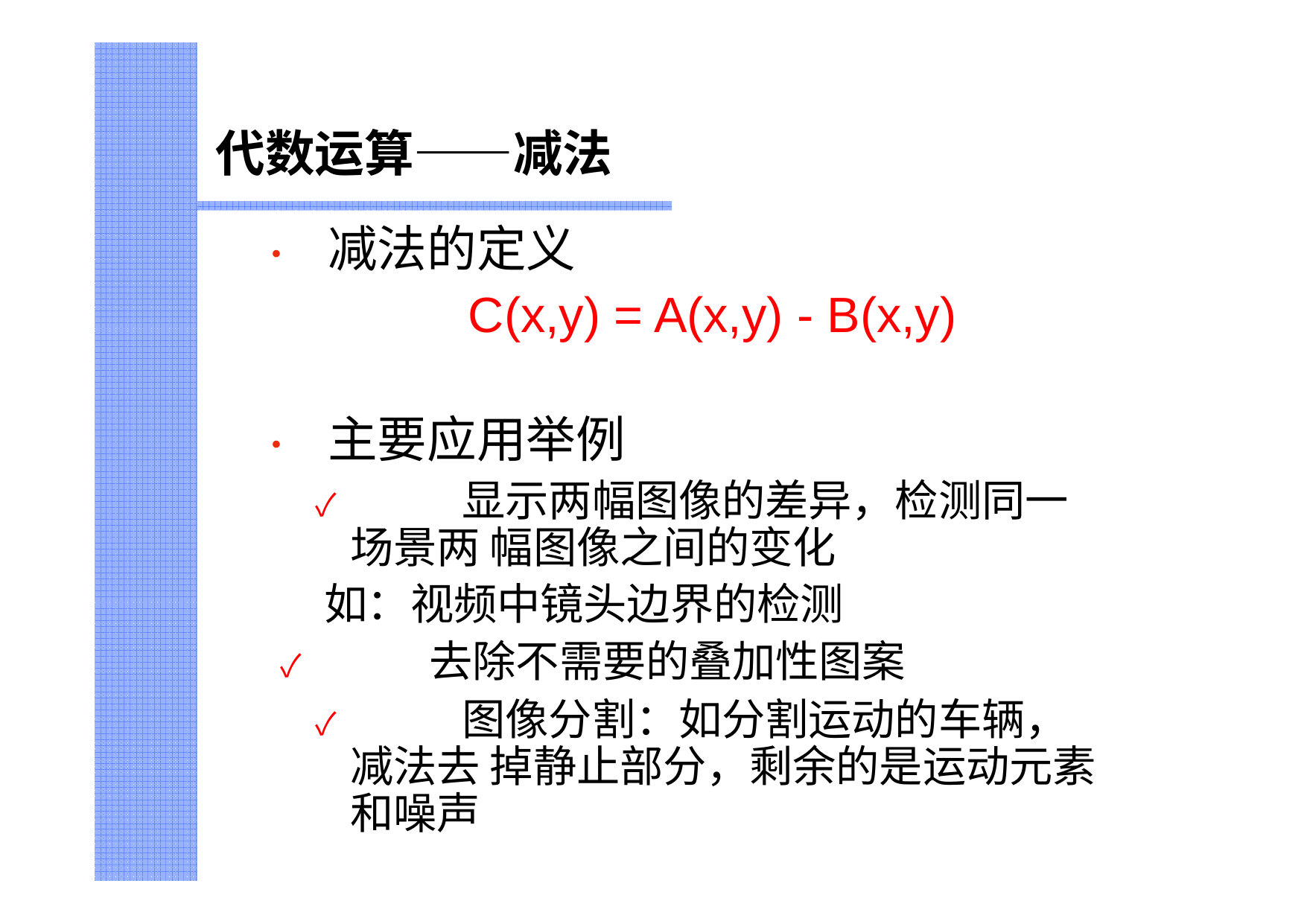

# 代数运算——减法
•	减法的定义
C(x,y) = A(x,y) - B(x,y)

•	主要应用举例
✓		显示两幅图像的差异，检测同一场景两 幅图像之间的变化
如：视频中镜头边界的检测
✓	去除不需要的叠加性图案
✓		图像分割：如分割运动的车辆，减法去 掉静止部分，剩余的是运动元素和噪声